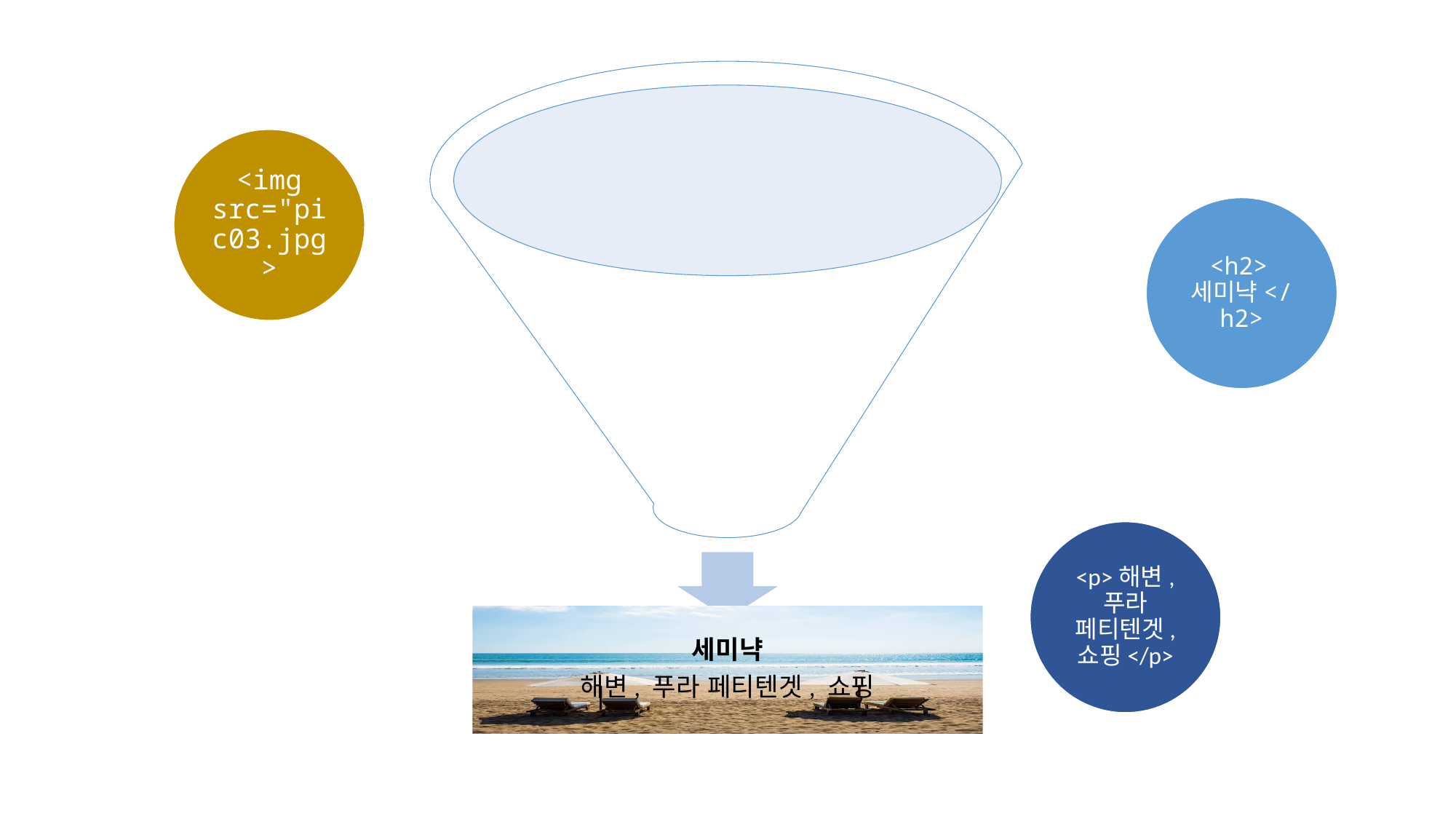

세미냑
해변, 푸라 페티텐겟, 쇼핑

<img src="pic03.jpg>

<h2>세미냑</h2>

<p>해변, 푸라 페티텐겟, 쇼핑</p>